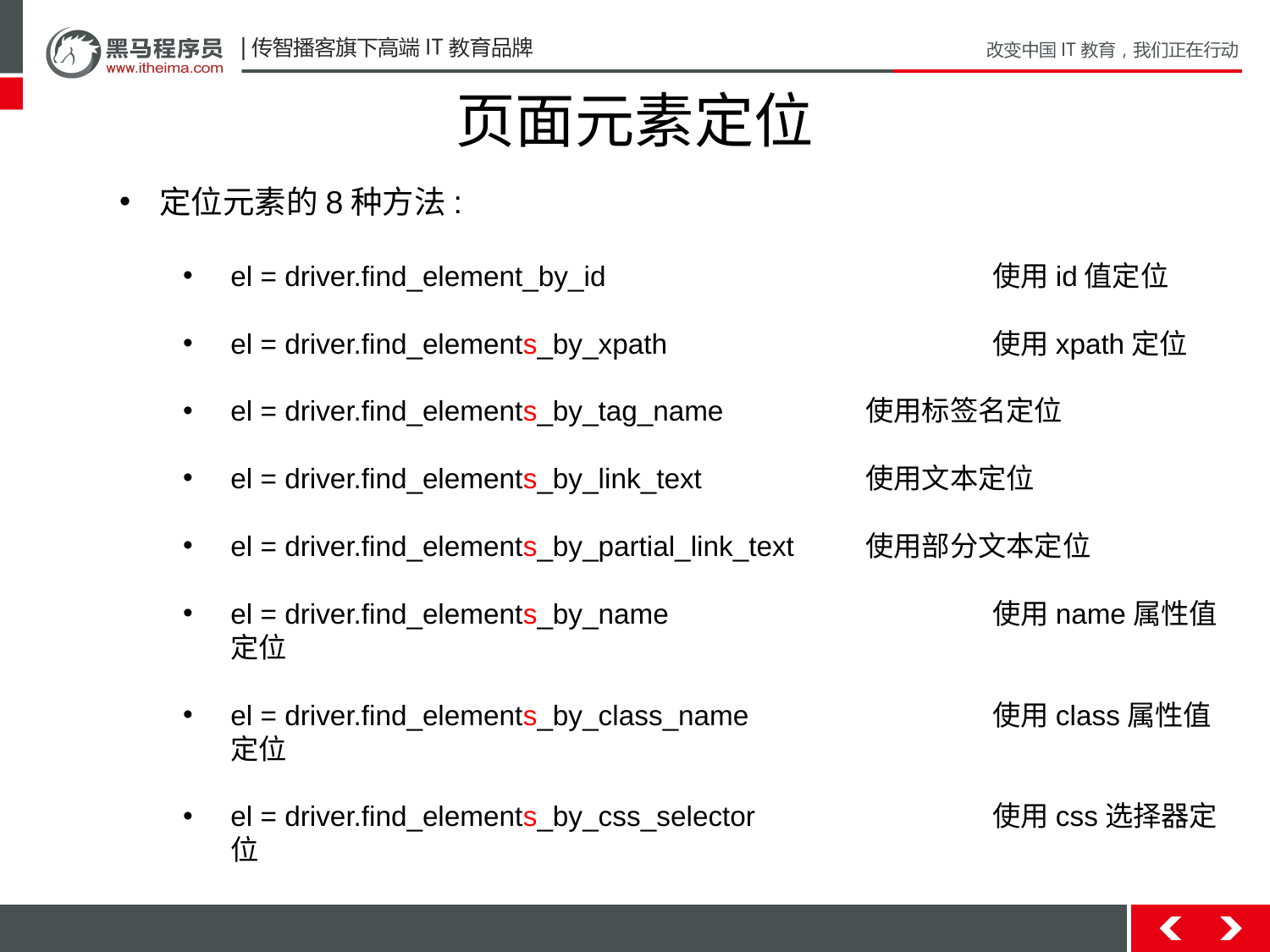

# 页面元素定位
定位元素的8种方法:

el = driver.find_element_by_id				使用id值定位

el = driver.find_elements_by_xpath			使用xpath定位

el = driver.find_elements_by_tag_name		使用标签名定位

el = driver.find_elements_by_link_text 		使用文本定位

el = driver.find_elements_by_partial_link_text 	使用部分文本定位

el = driver.find_elements_by_name 			使用name属性值定位

el = driver.find_elements_by_class_name 		使用class属性值定位

el = driver.find_elements_by_css_selector		使用css选择器定位